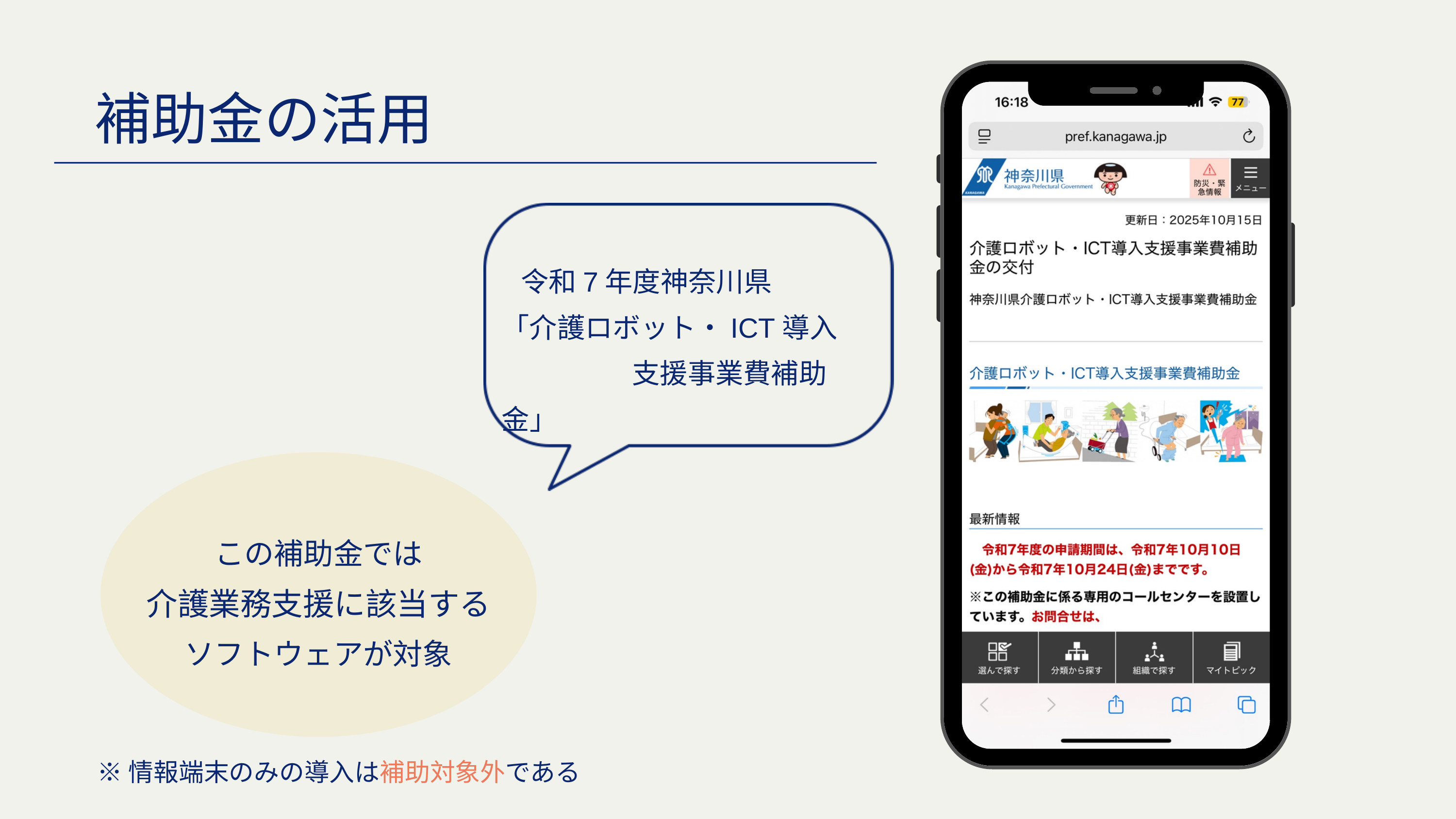

補助金の活用

  令和7年度神奈川県
「介護ロボット・ICT導入
                    支援事業費補助金」

この補助金では
介護業務支援に該当する
ソフトウェアが対象
※情報端末のみの導入は補助対象外である